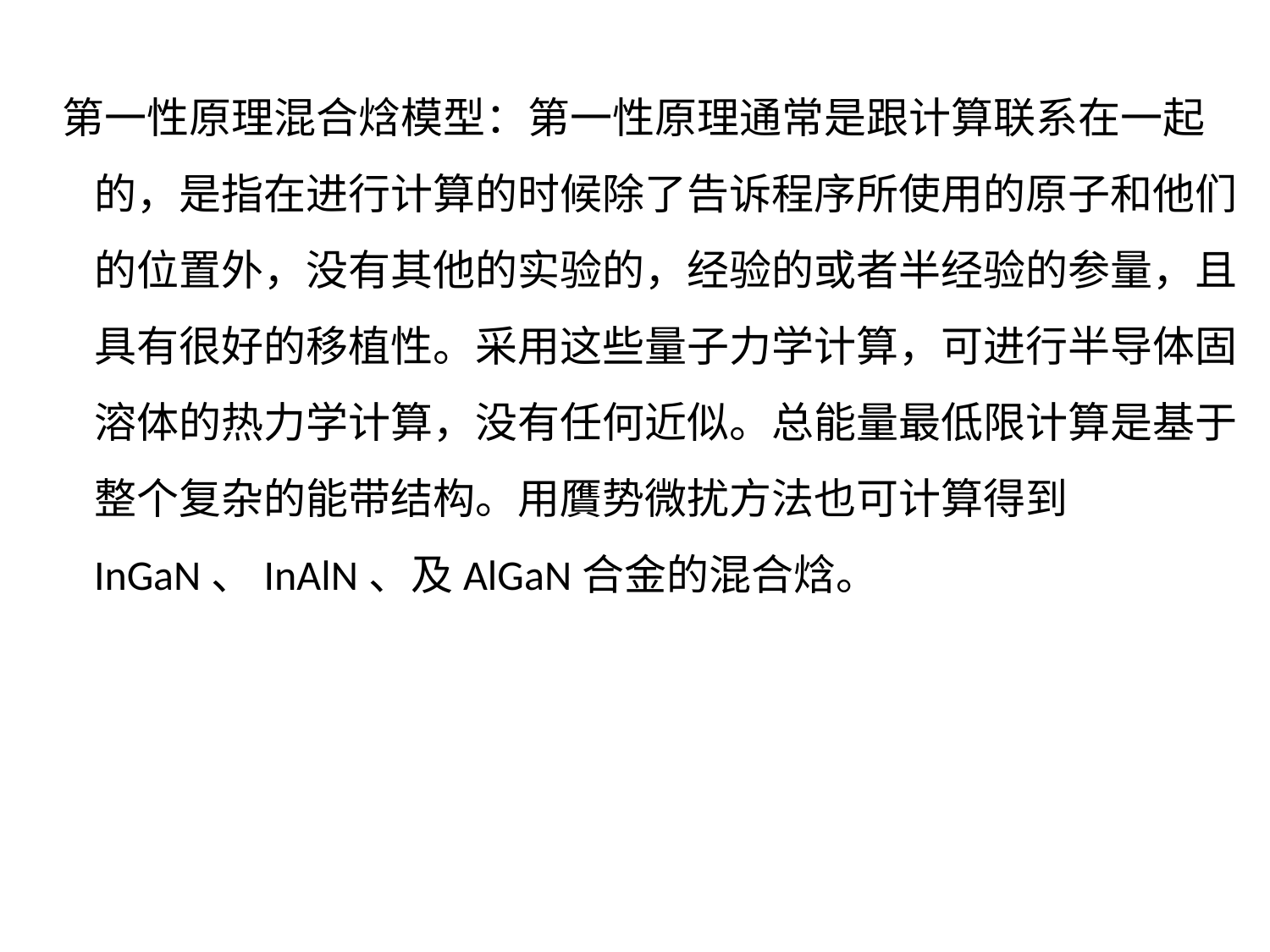

第一性原理混合焓模型：第一性原理通常是跟计算联系在一起的，是指在进行计算的时候除了告诉程序所使用的原子和他们的位置外，没有其他的实验的，经验的或者半经验的参量，且具有很好的移植性。采用这些量子力学计算，可进行半导体固溶体的热力学计算，没有任何近似。总能量最低限计算是基于整个复杂的能带结构。用贋势微扰方法也可计算得到InGaN、InAlN、及AlGaN合金的混合焓。
54